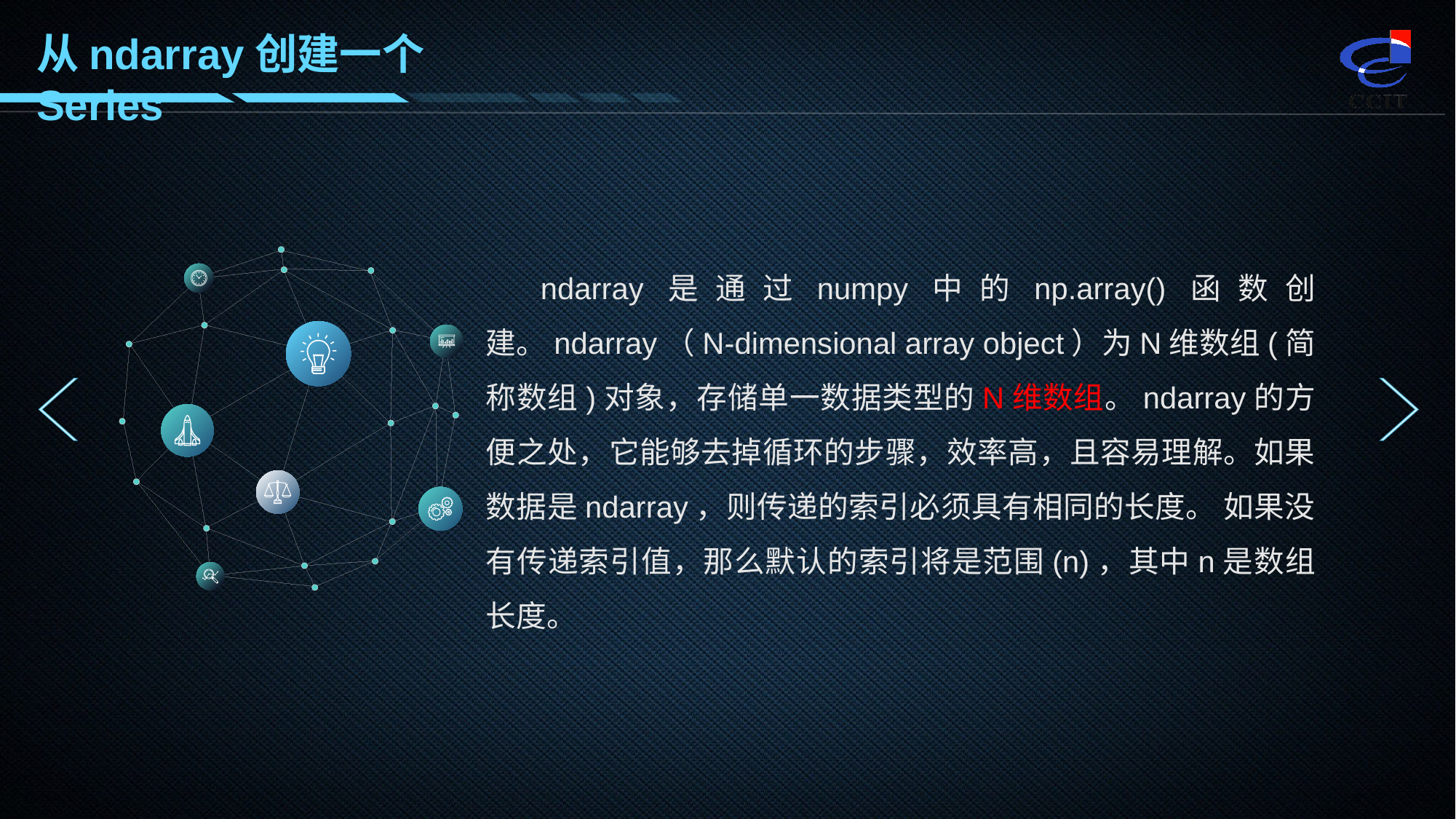

从ndarray创建一个Series
ndarray是通过numpy中的np.array()函数创建。ndarray（N-dimensional array object）为N维数组(简称数组)对象，存储单一数据类型的N维数组。ndarray的方便之处，它能够去掉循环的步骤，效率高，且容易理解。如果数据是ndarray，则传递的索引必须具有相同的长度。 如果没有传递索引值，那么默认的索引将是范围(n)，其中n是数组长度。